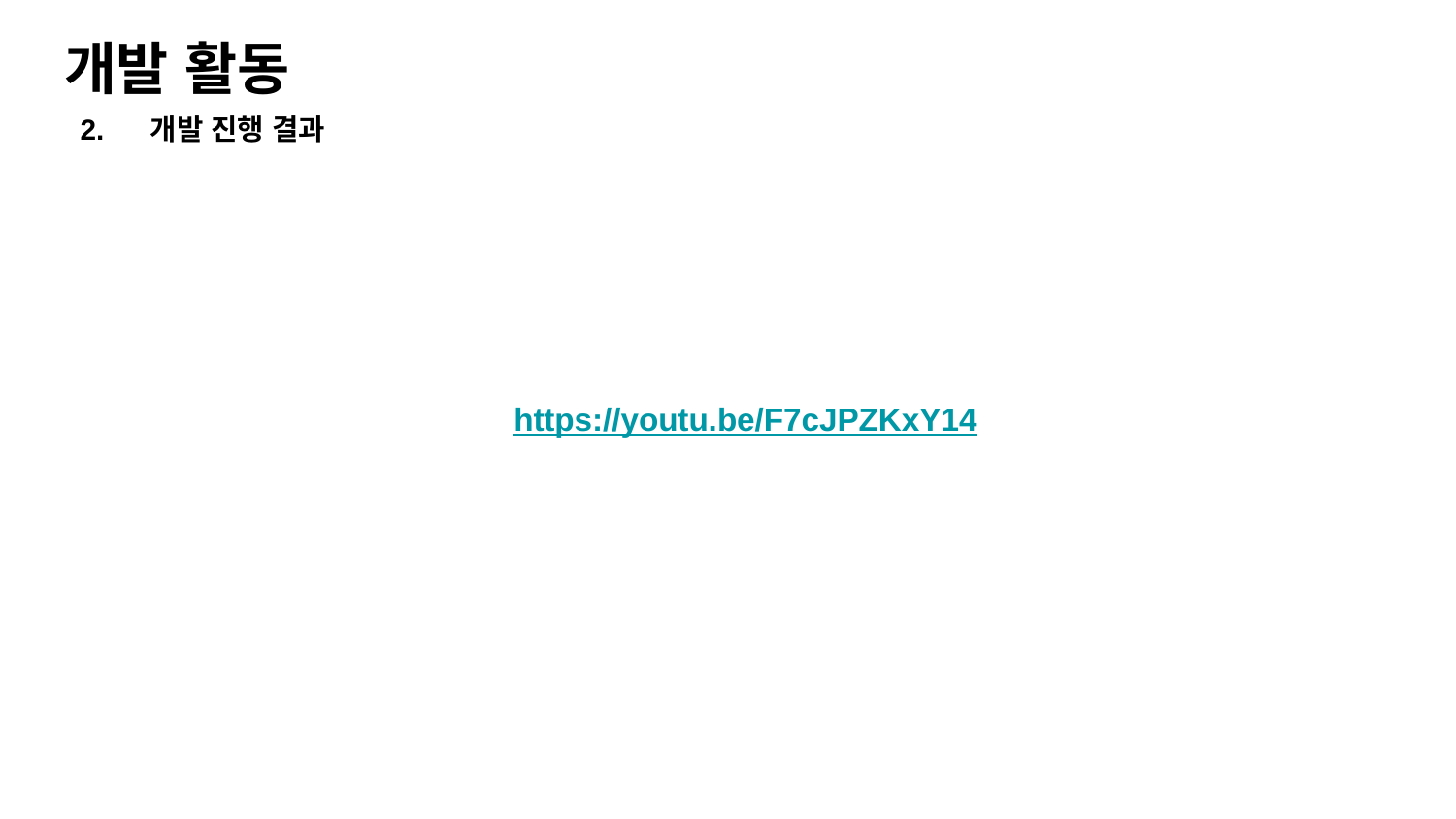

개발 활동
# 2.     개발 진행 결과
https://youtu.be/F7cJPZKxY14